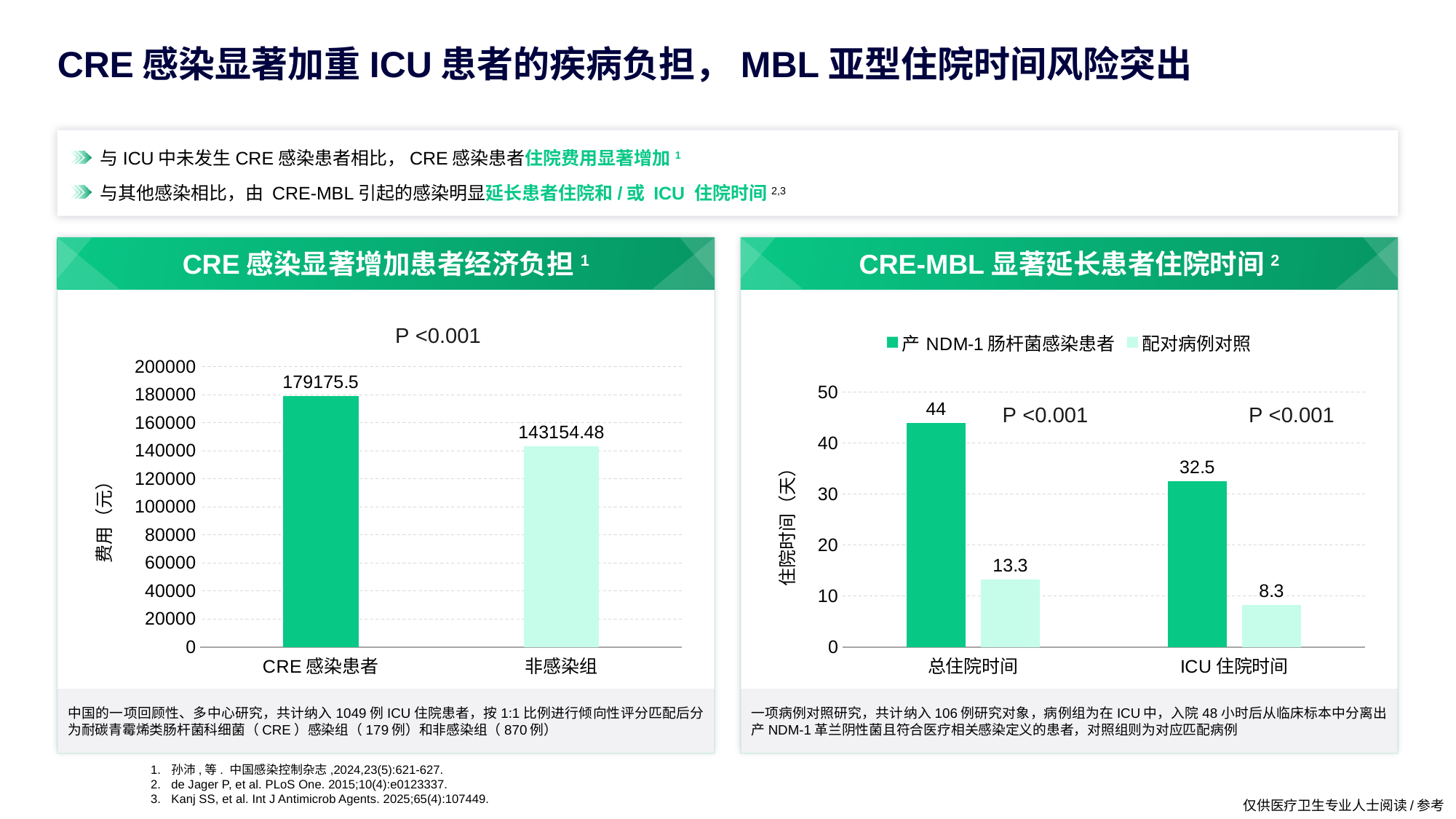

# CRE感染显著加重ICU患者的疾病负担，MBL亚型住院时间风险突出
与ICU中未发生CRE感染患者相比，CRE感染患者住院费用显著增加1
与其他感染相比，由 CRE-MBL引起的感染明显延长患者住院和/或 ICU 住院时间2,3

CRE感染显著增加患者经济负担1

CRE-MBL显著延长患者住院时间2

### Chart

| Category | 费用 |
|---|---|
| CRE感染患者 | 179175.5 |
| 非感染组 | 143154.48 |
P <0.001

### Chart

| Category | 产NDM-1肠杆菌感染患者 | 配对病例对照 |
|---|---|---|
| 总住院时间 | 44.0 | 13.3 |
| ICU住院时间 | 32.5 | 8.3 |
P <0.001
P <0.001
中国的一项回顾性、多中心研究，共计纳入1049例ICU住院患者，按1:1比例进行倾向性评分匹配后分为耐碳青霉烯类肠杆菌科细菌（CRE）感染组（179例）和非感染组（870例）
一项病例对照研究，共计纳入106例研究对象，病例组为在ICU中，入院48小时后从临床标本中分离出产NDM-1革兰阴性菌且符合医疗相关感染定义的患者，对照组则为对应匹配病例
孙沛,等. 中国感染控制杂志,2024,23(5):621-627.
de Jager P, et al. PLoS One. 2015;10(4):e0123337.
Kanj SS, et al. Int J Antimicrob Agents. 2025;65(4):107449.
仅供医疗卫生专业人士阅读/参考